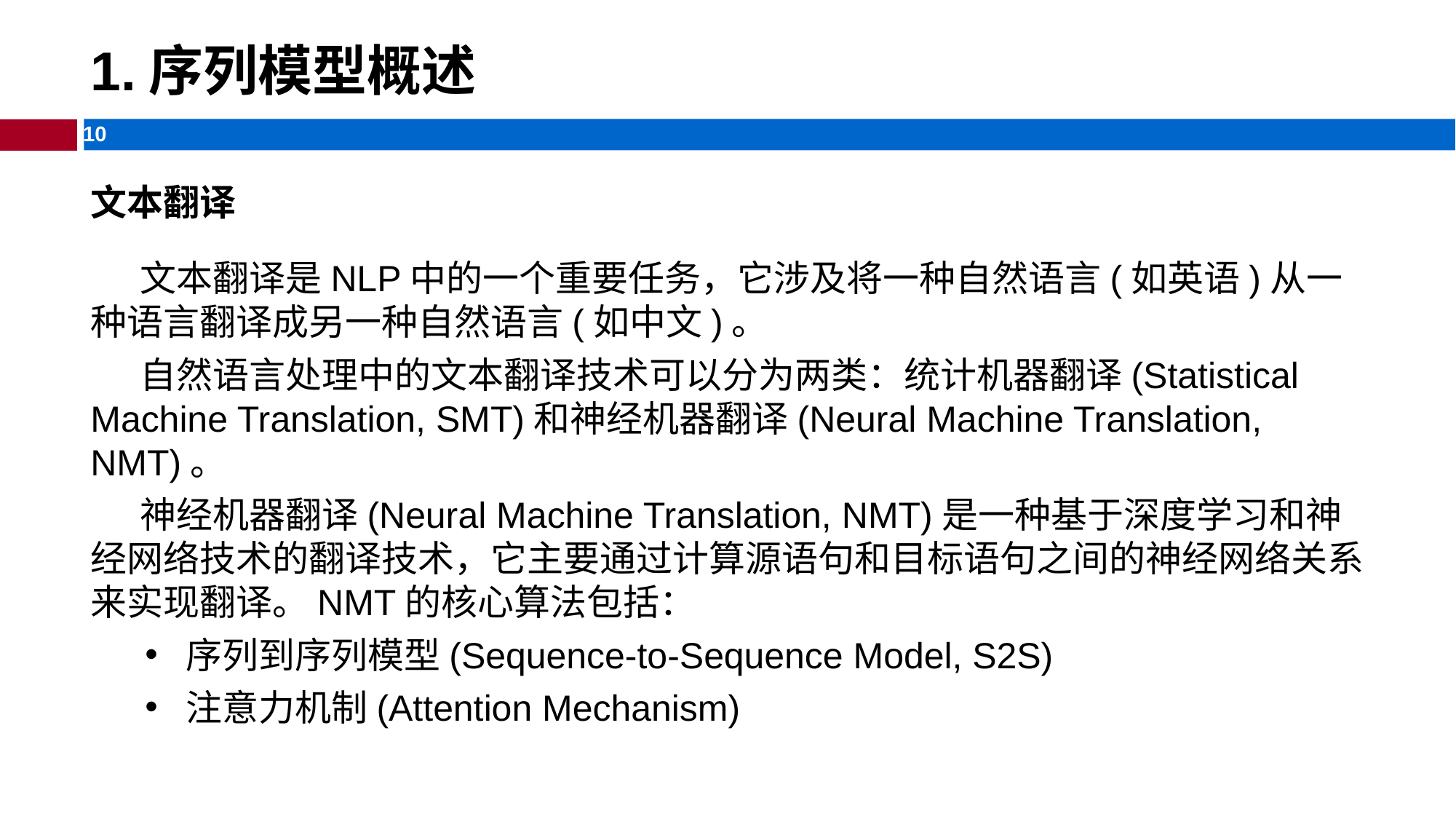

# 1.序列模型概述
文本翻译
     文本翻译是NLP中的一个重要任务，它涉及将一种自然语言(如英语)从一种语言翻译成另一种自然语言(如中文)。
     自然语言处理中的文本翻译技术可以分为两类：统计机器翻译(Statistical Machine Translation, SMT)和神经机器翻译(Neural Machine Translation, NMT)。
     神经机器翻译(Neural Machine Translation, NMT)是一种基于深度学习和神经网络技术的翻译技术，它主要通过计算源语句和目标语句之间的神经网络关系来实现翻译。NMT的核心算法包括：
序列到序列模型(Sequence-to-Sequence Model, S2S)
注意力机制(Attention Mechanism)